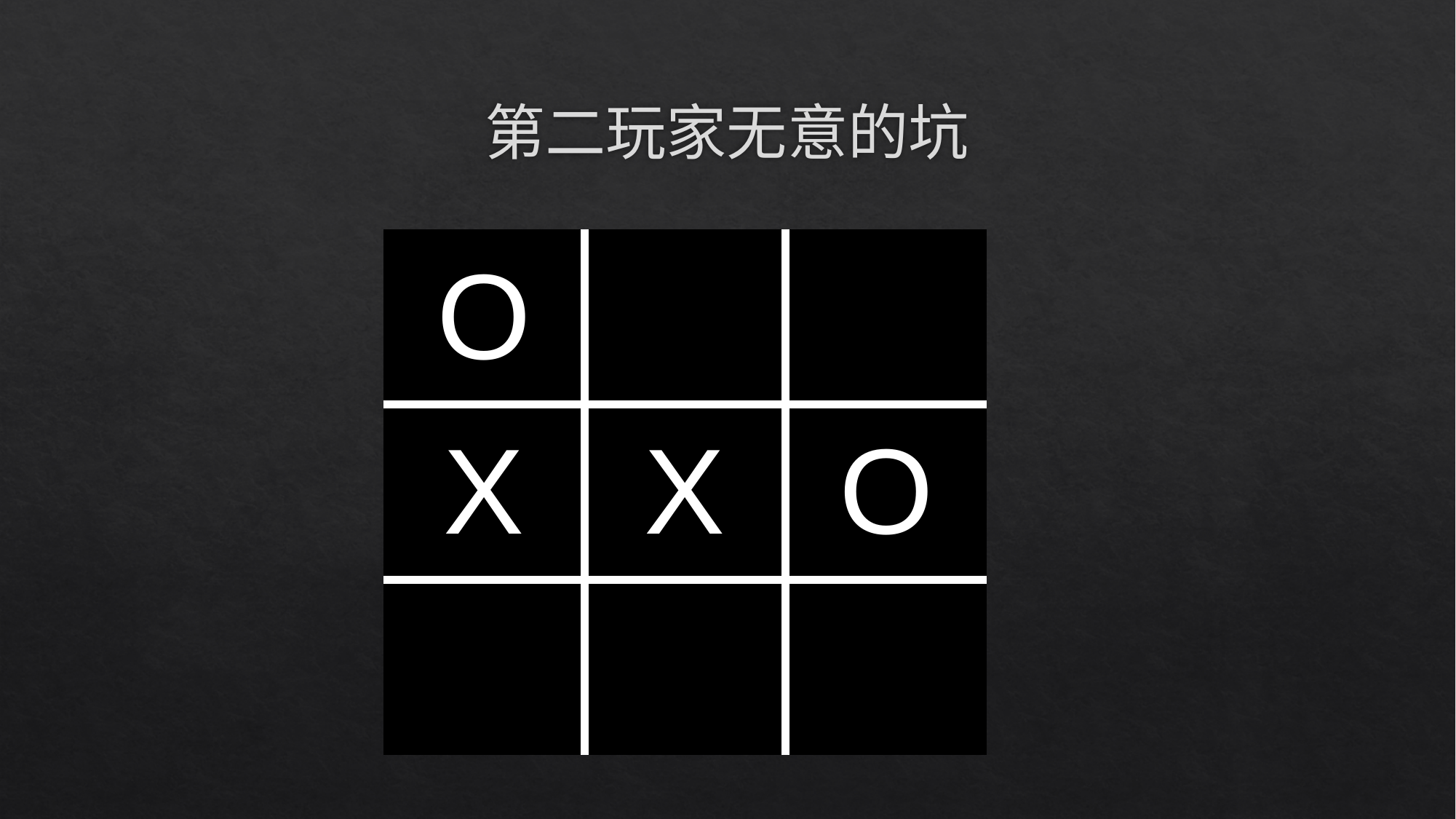

# 第二玩家无意的坑
| O |  |  |
| --- | --- | --- |
| X | X | O |
|  |  |  |